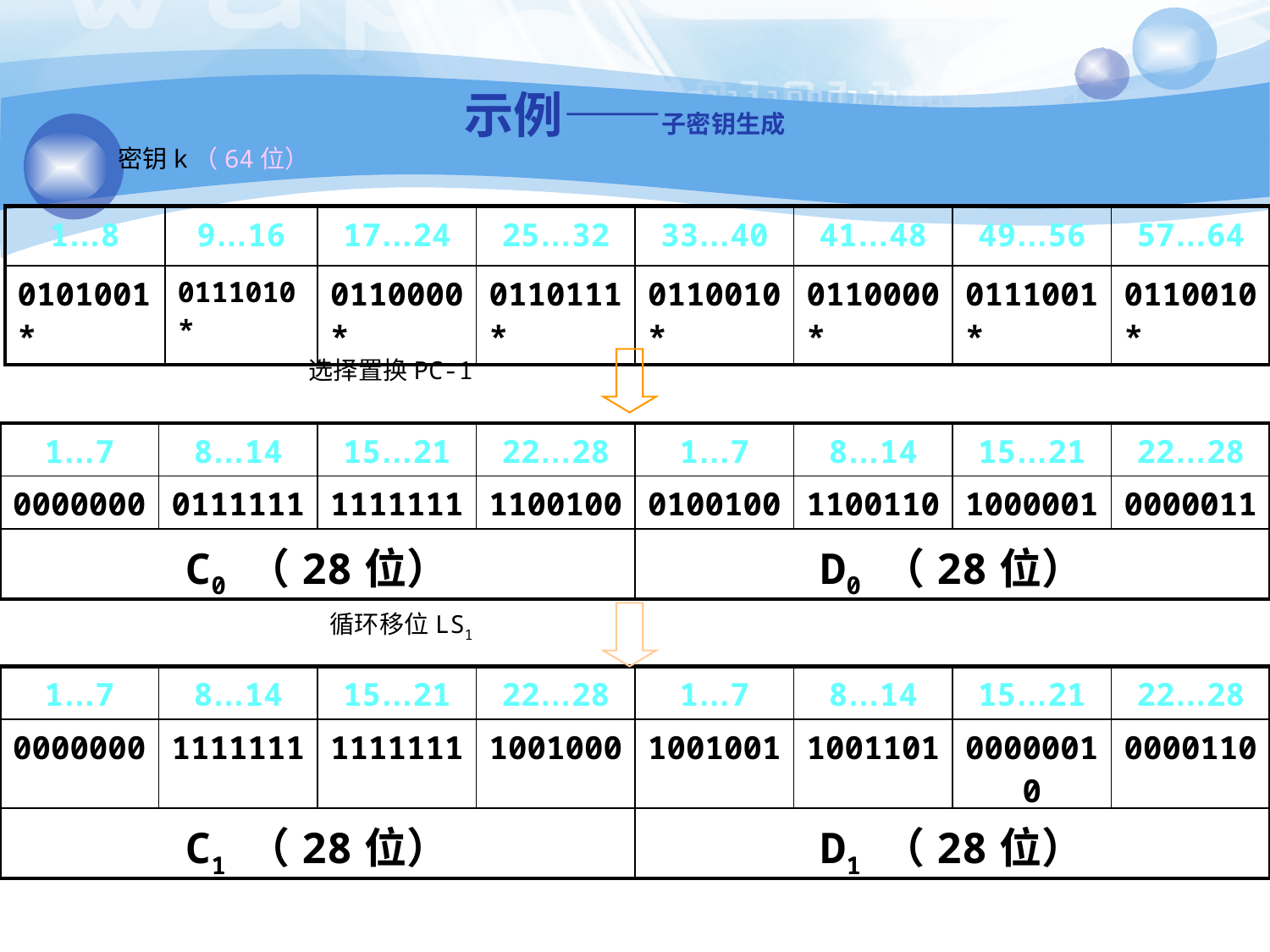

示例——子密钥生成
密钥k（64位）
| 1…8 | 9…16 | 17…24 | 25…32 | 33…40 | 41…48 | 49…56 | 57…64 |
| --- | --- | --- | --- | --- | --- | --- | --- |
| 0101001\* | 0111010\* | 0110000\* | 0110111\* | 0110010\* | 0110000\* | 0111001\* | 0110010\* |
选择置换PC-1

| 1…7 | 8…14 | 15…21 | 22…28 | 1…7 | 8…14 | 15…21 | 22…28 |
| --- | --- | --- | --- | --- | --- | --- | --- |
| 0000000 | 0111111 | 1111111 | 1100100 | 0100100 | 1100110 | 1000001 | 0000011 |
| C0 （28位） |  |  |  | D0 （28位） |  |  |  |
循环移位LS1

| 1…7 | 8…14 | 15…21 | 22…28 | 1…7 | 8…14 | 15…21 | 22…28 |
| --- | --- | --- | --- | --- | --- | --- | --- |
| 0000000 | 1111111 | 1111111 | 1001000 | 1001001 | 1001101 | 00000010 | 0000110 |
| C1 （28位） |  |  |  | D1 （28位） |  |  |  |